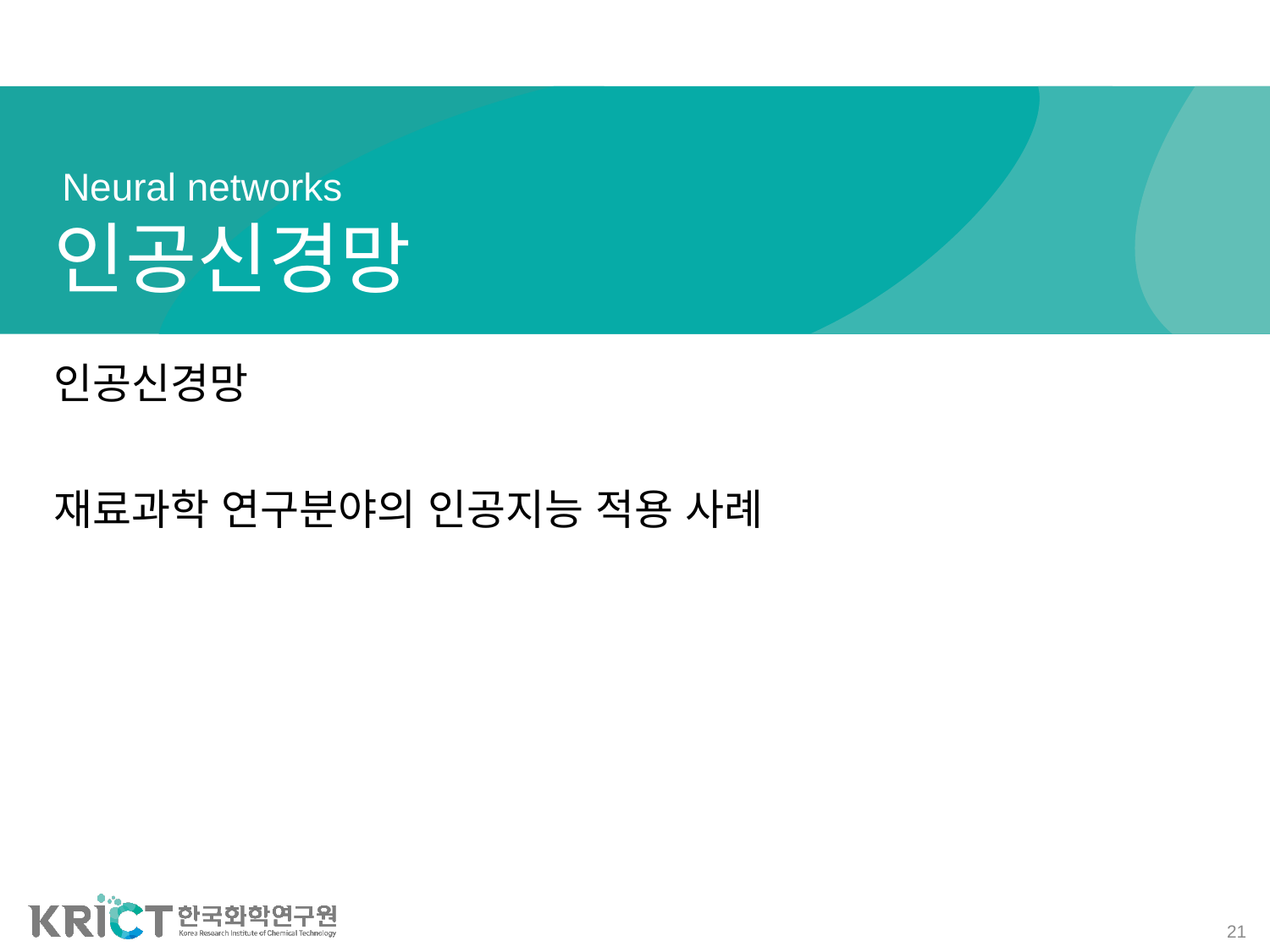

# 인공신경망
Neural networks
인공신경망

재료과학 연구분야의 인공지능 적용 사례
21